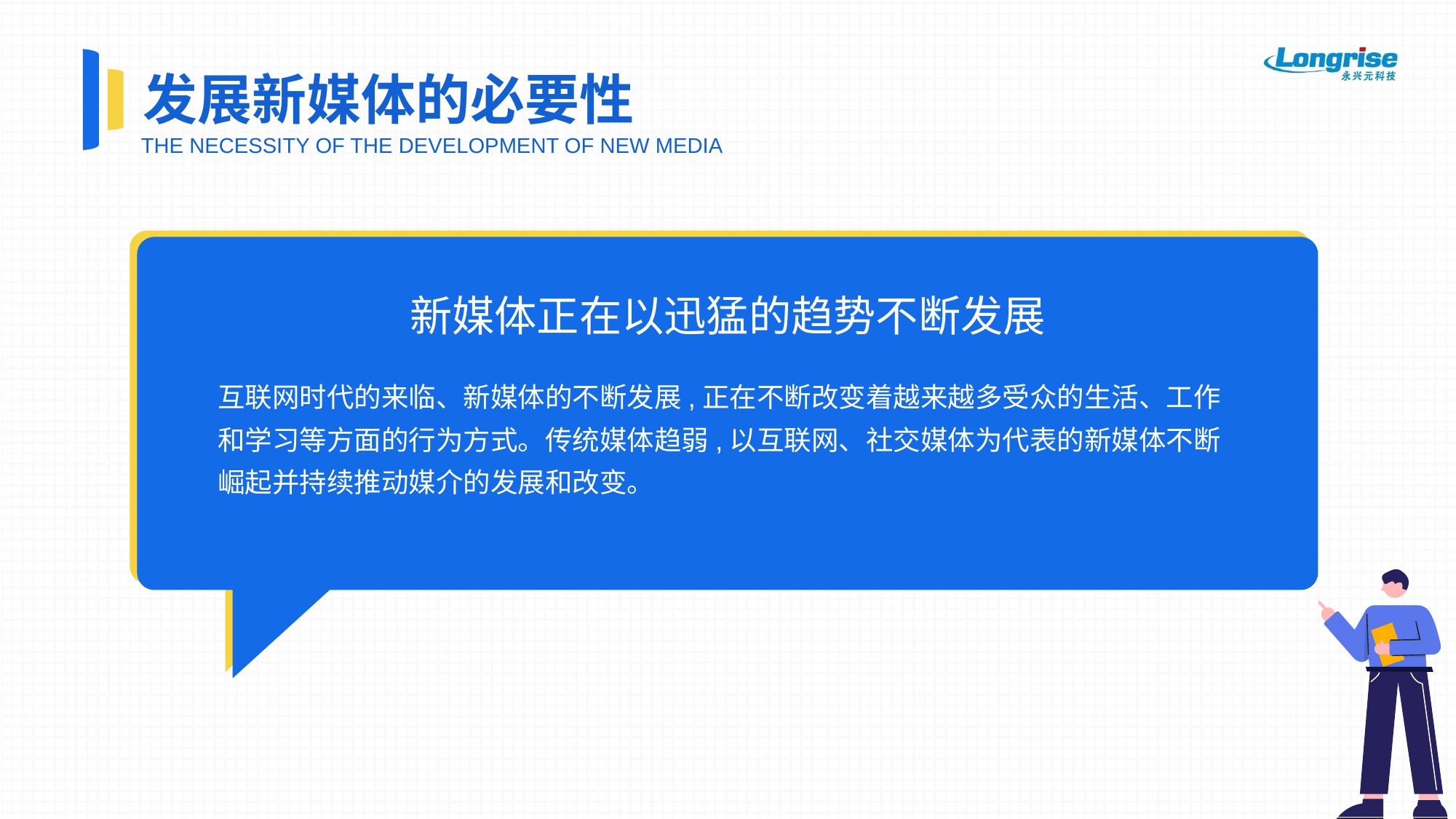

发展新媒体的必要性
THE NECESSITY OF THE DEVELOPMENT OF NEW MEDIA

新媒体正在以迅猛的趋势不断发展
互联网时代的来临、新媒体的不断发展,正在不断改变着越来越多受众的生活、工作和学习等方面的行为方式。传统媒体趋弱,以互联网、社交媒体为代表的新媒体不断崛起并持续推动媒介的发展和改变。